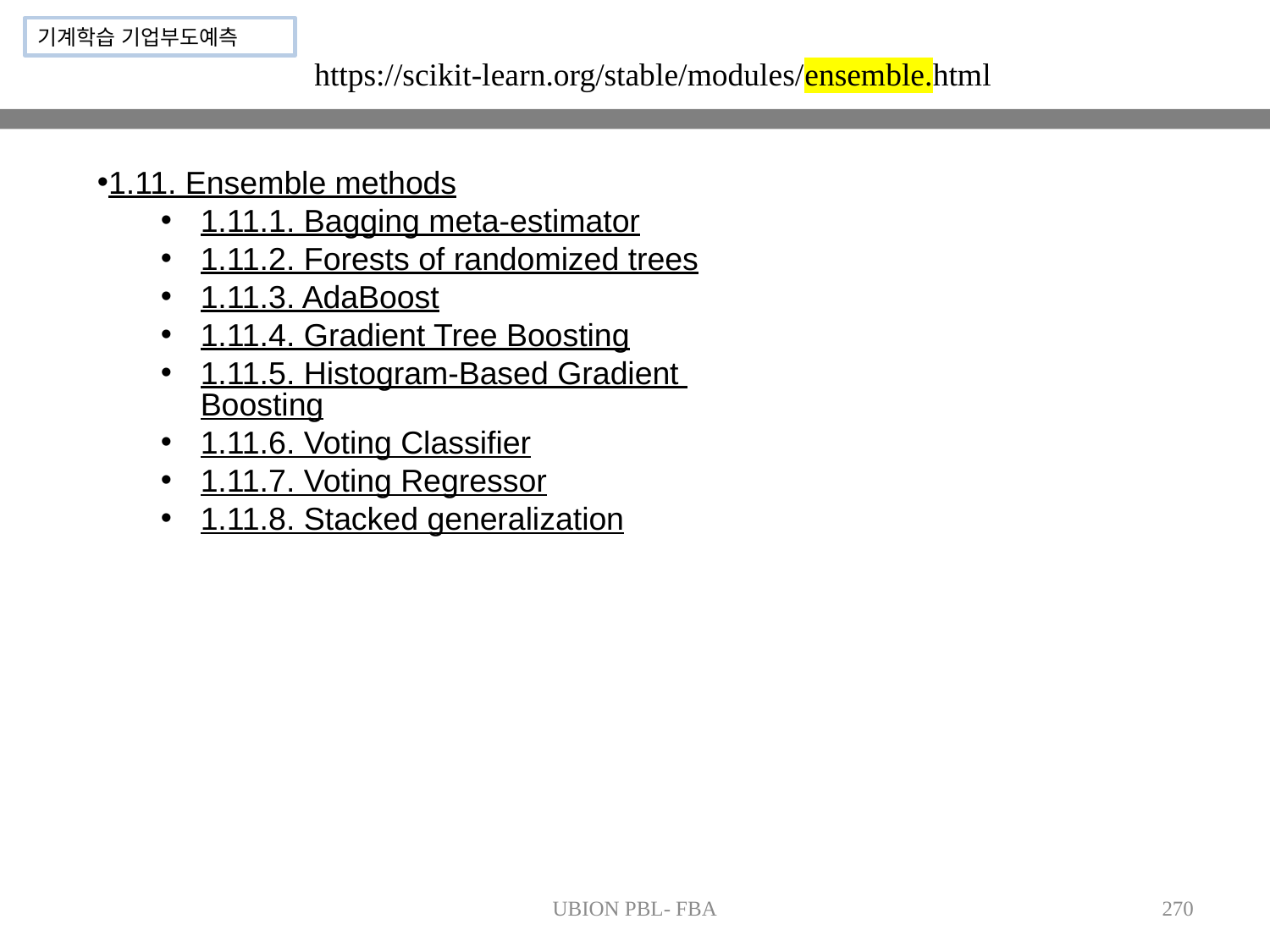

기계학습 기업부도예측

https://scikit-learn.org/stable/modules/ensemble.html

1.11. Ensemble methods
1.11.1. Bagging meta-estimator
1.11.2. Forests of randomized trees
1.11.3. AdaBoost
1.11.4. Gradient Tree Boosting
1.11.5. Histogram-Based Gradient Boosting
1.11.6. Voting Classifier
1.11.7. Voting Regressor
1.11.8. Stacked generalization
UBION PBL- FBA
270